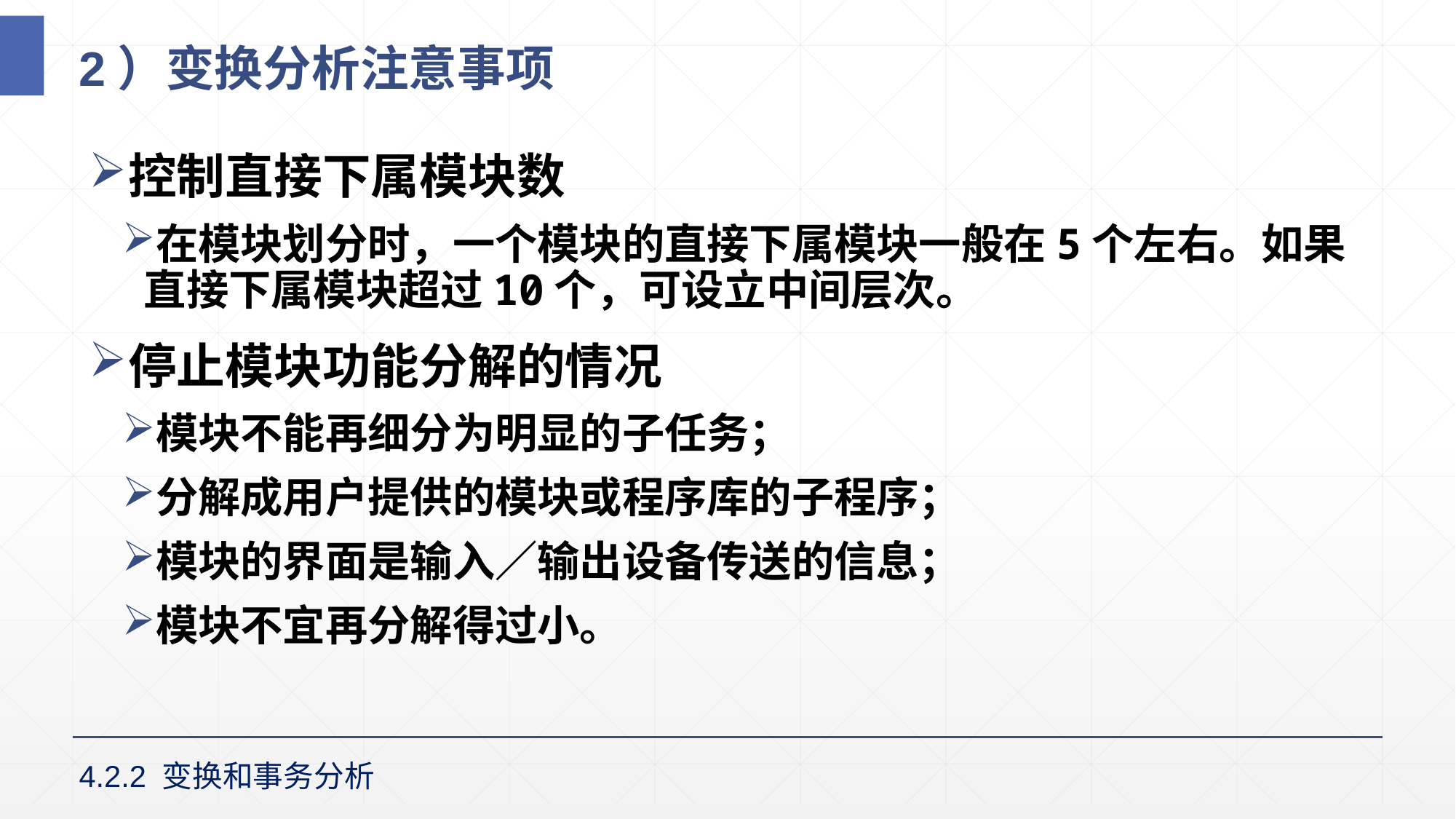

# 2）变换分析注意事项
控制直接下属模块数
在模块划分时，一个模块的直接下属模块一般在5个左右。如果直接下属模块超过10个，可设立中间层次。
停止模块功能分解的情况
模块不能再细分为明显的子任务；
分解成用户提供的模块或程序库的子程序；
模块的界面是输入／输出设备传送的信息；
模块不宜再分解得过小。
4.2.2 变换和事务分析